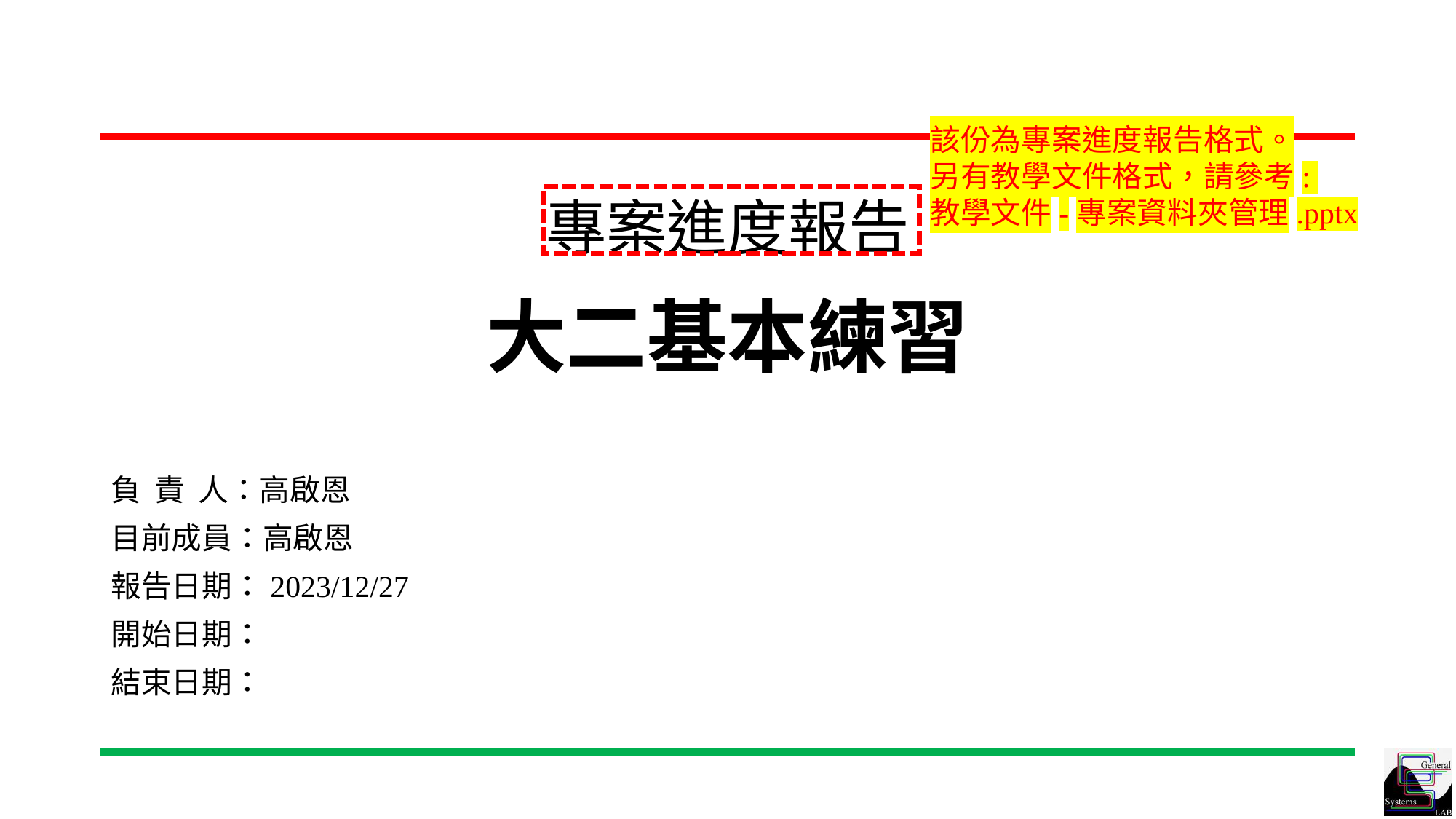

該份為專案進度報告格式。
另有教學文件格式，請參考:
教學文件-專案資料夾管理.pptx

# 專案進度報告 大二基本練習
負  責  人：高啟恩
目前成員：高啟恩
報告日期：2023/12/27
開始日期：
結束日期：